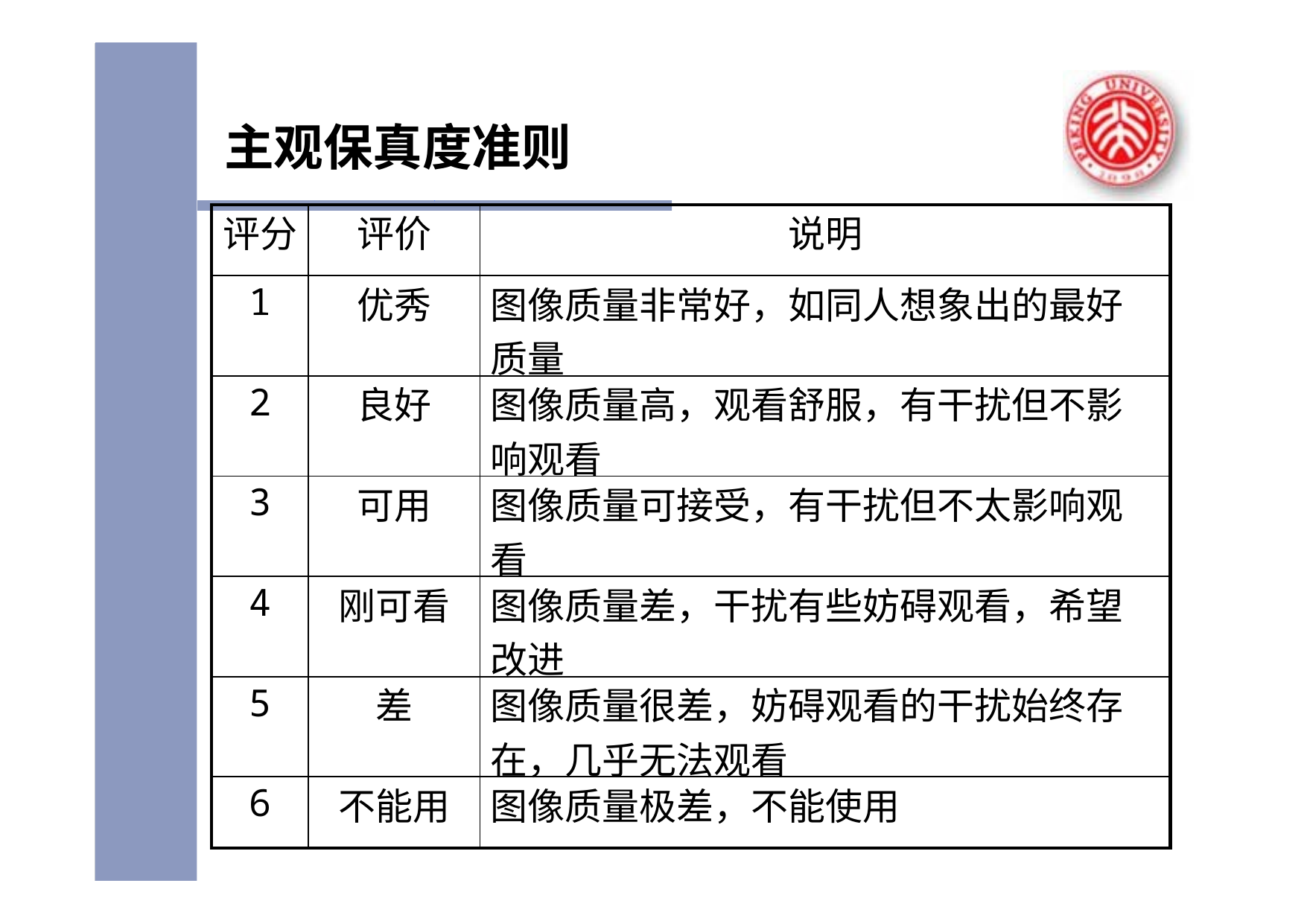

# 主观保真度准则

| 评分 | 评价 | 说明 |
| --- | --- | --- |
| 1 | 优秀 | 图像质量非常好，如同人想象出的最好 质量 |
| 2 | 良好 | 图像质量高，观看舒服，有干扰但不影 响观看 |
| 3 | 可用 | 图像质量可接受，有干扰但不太影响观 看 |
| 4 | 刚可看 | 图像质量差，干扰有些妨碍观看，希望 改进 |
| 5 | 差 | 图像质量很差，妨碍观看的干扰始终存 在，几乎无法观看 |
| 6 | 不能用 | 图像质量极差，不能使用 |